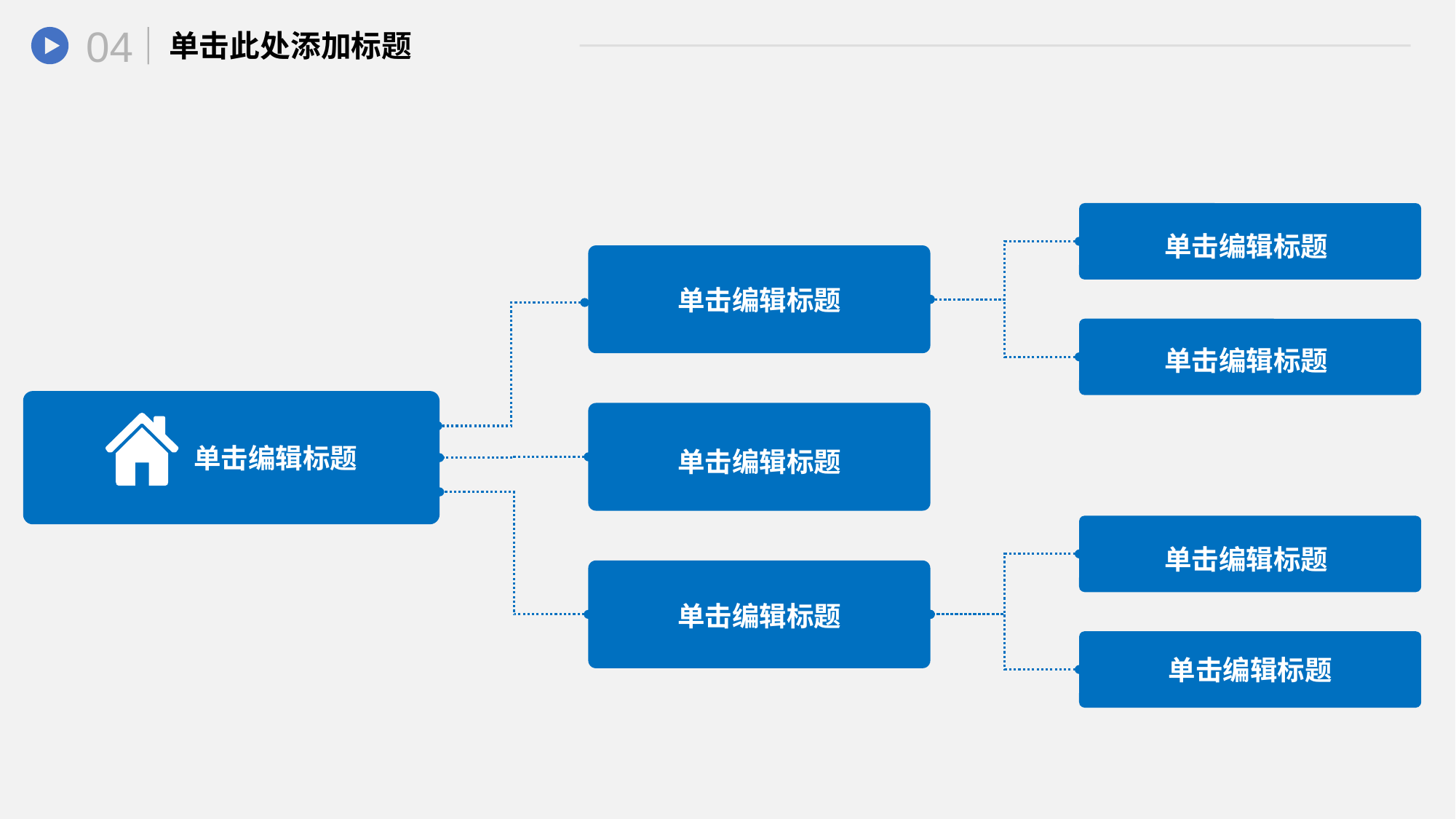

04
单击此处添加标题

单击编辑标题

单击编辑标题

单击编辑标题

单击编辑标题
单击编辑标题

单击编辑标题

单击编辑标题

单击编辑标题